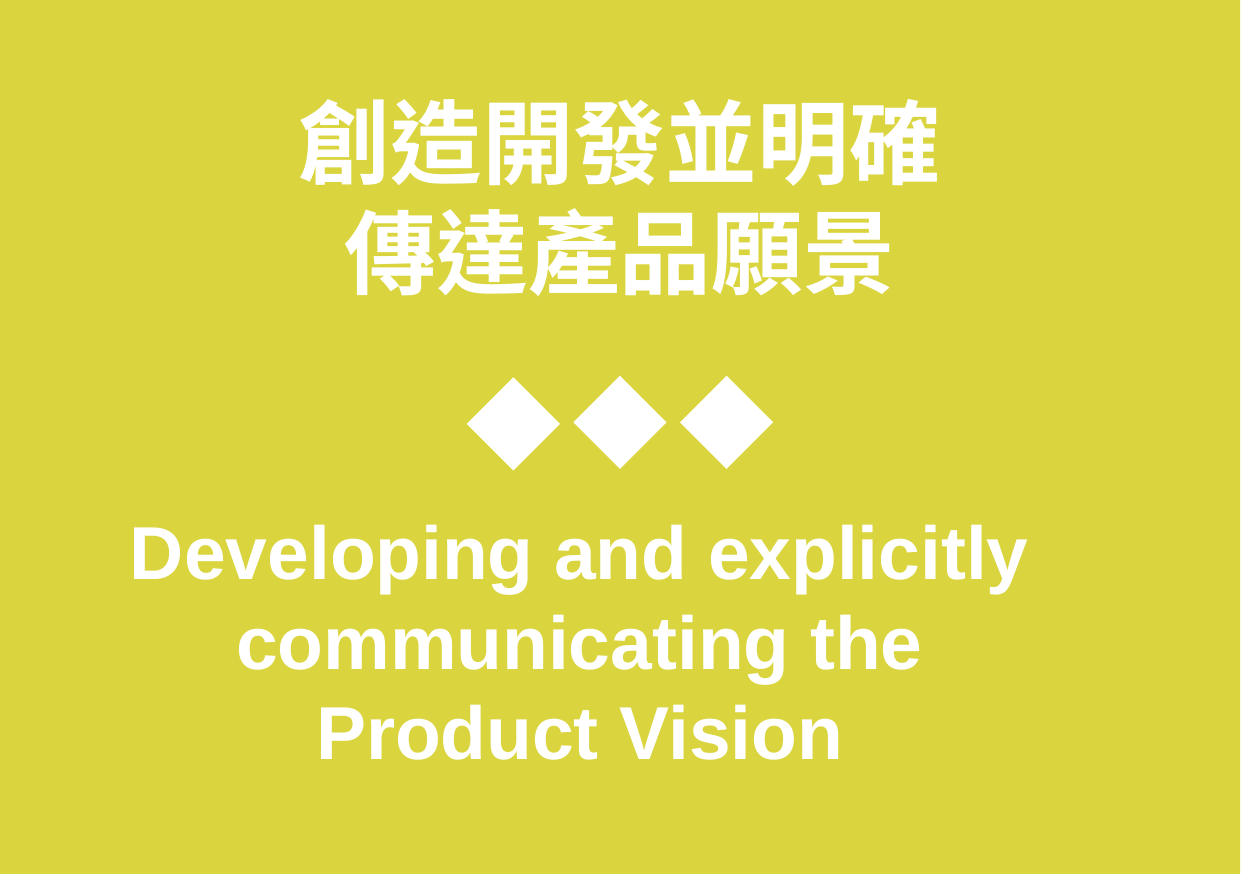

創造開發並明確
傳達產品願景

Developing and explicitly communicating the Product Vision